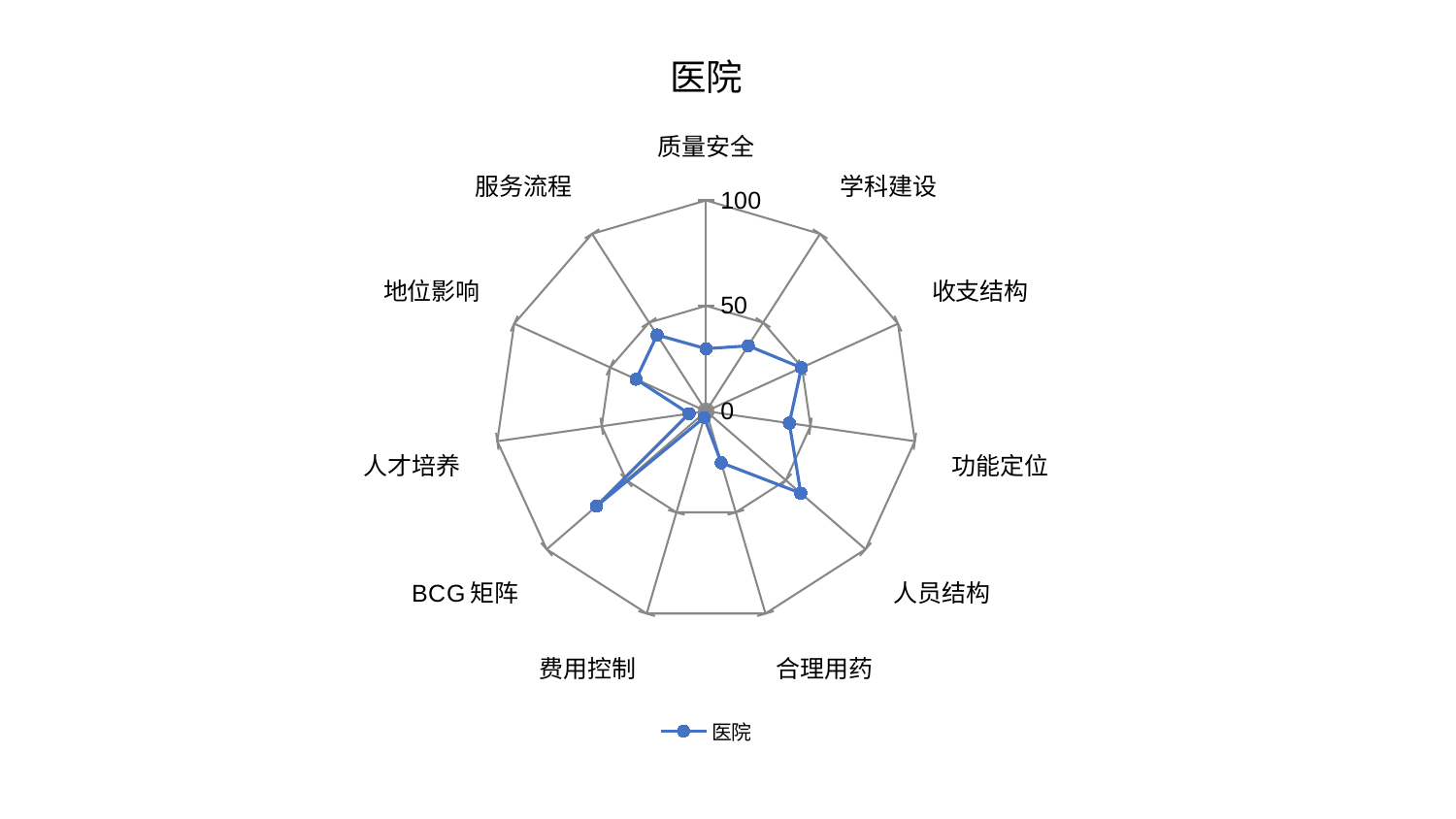

### Chart: 医院

| Category | 医院 |
|---|---|
| 质量安全 | 29.656076414679877 |
| 学科建设 | 36.91498297775562 |
| 收支结构 | 49.70754660740682 |
| 功能定位 | 39.879875163372624 |
| 人员结构 | 59.40036921923445 |
| 合理用药 | 25.457202551782004 |
| 费用控制 | 3.1212340068841073 |
| BCG矩阵 | 68.70479041579921 |
| 人才培养 | 8.165203472923862 |
| 地位影响 | 36.52380263380355 |
| 服务流程 | 43.00614871842 |
169